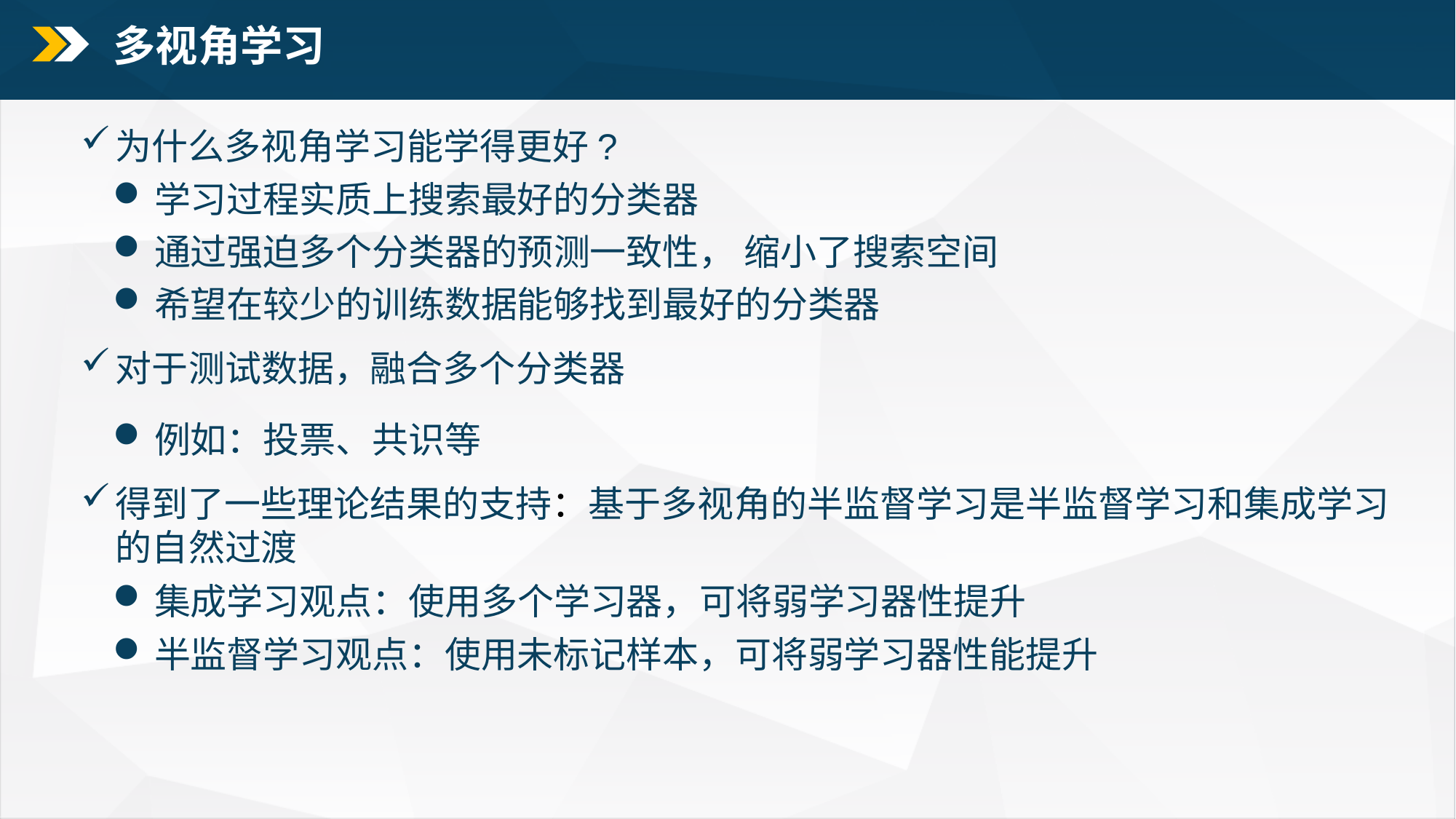

# 多视角学习

为什么多视角学习能学得更好?
学习过程实质上搜索最好的分类器
通过强迫多个分类器的预测一致性， 缩小了搜索空间
希望在较少的训练数据能够找到最好的分类器
对于测试数据，融合多个分类器
例如：投票、共识等
得到了一些理论结果的支持：基于多视角的半监督学习是半监督学习和集成学习的自然过渡
集成学习观点：使用多个学习器，可将弱学习器性提升
半监督学习观点：使用未标记样本，可将弱学习器性能提升